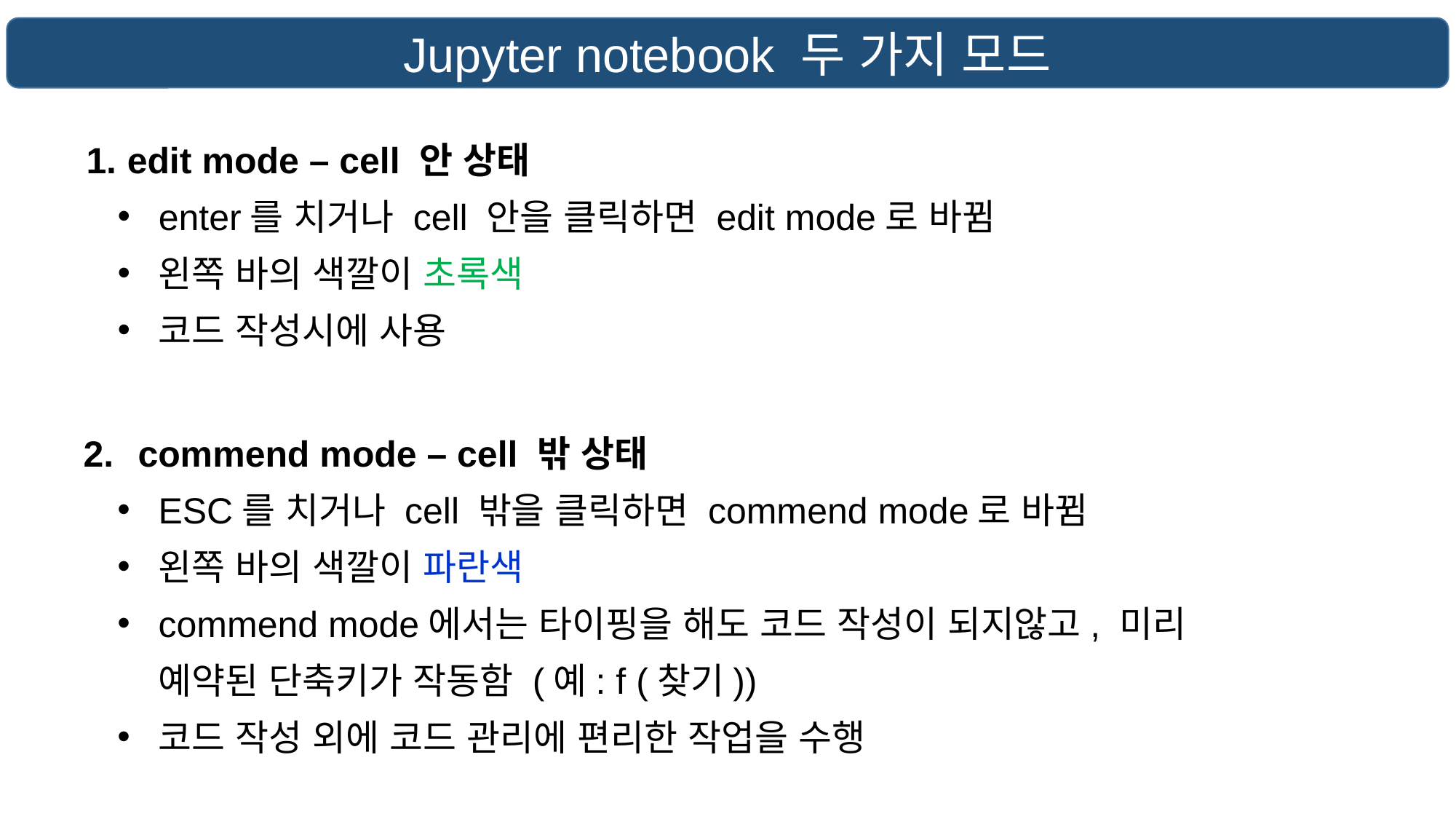

Jupyter notebook 두 가지 모드
edit mode – cell 안 상태
enter를 치거나 cell 안을 클릭하면 edit mode로 바뀜
왼쪽 바의 색깔이 초록색
코드 작성시에 사용
commend mode – cell 밖 상태
ESC를 치거나 cell 밖을 클릭하면 commend mode로 바뀜
왼쪽 바의 색깔이 파란색
commend mode에서는 타이핑을 해도 코드 작성이 되지않고, 미리 예약된 단축키가 작동함 (예: f (찾기))
코드 작성 외에 코드 관리에 편리한 작업을 수행